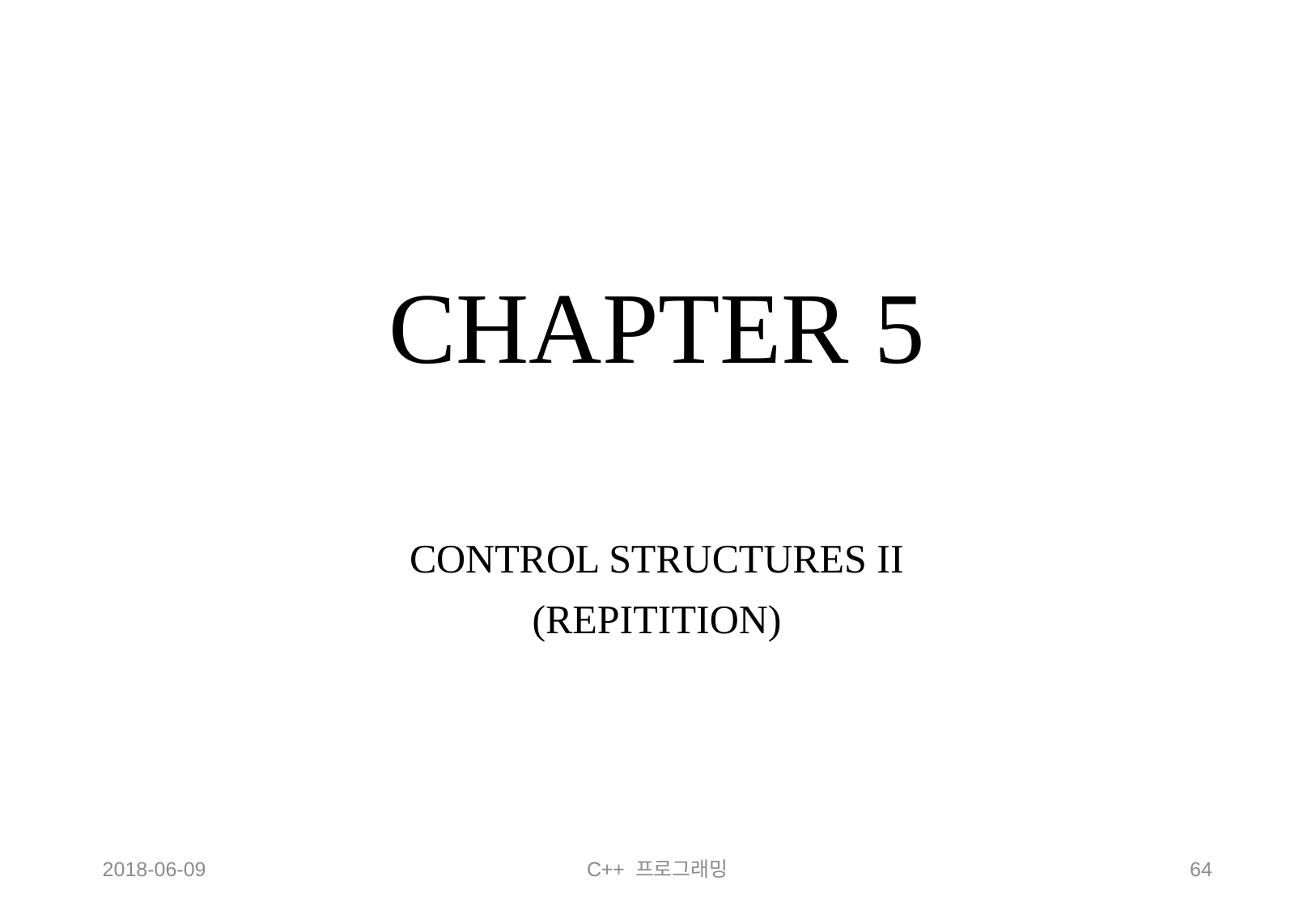

# CHAPTER 5
CONTROL STRUCTURES II
(REPITITION)
2018-06-09
C++ 프로그래밍
64